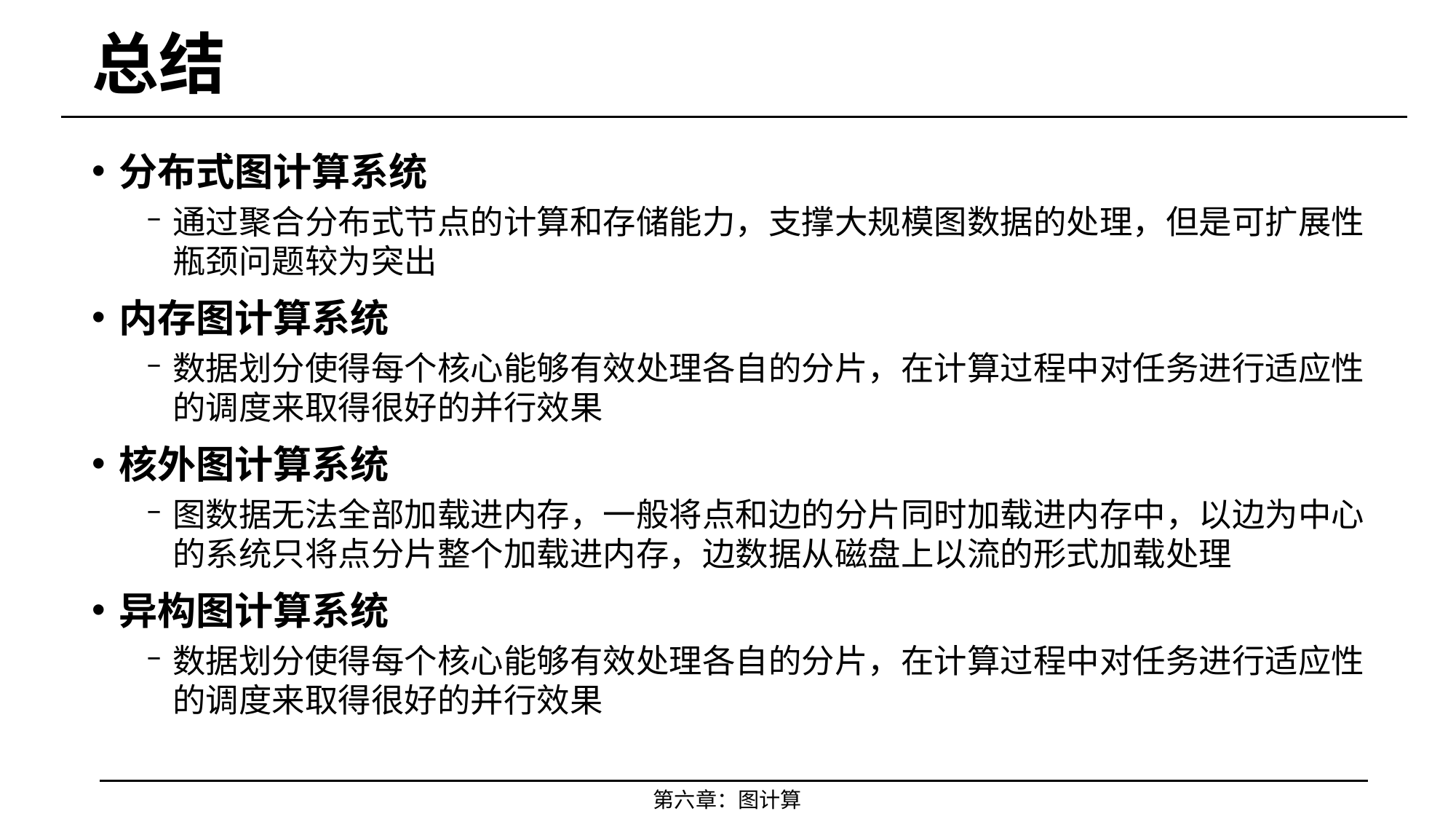

# 总结
分布式图计算系统
通过聚合分布式节点的计算和存储能力，支撑大规模图数据的处理，但是可扩展性瓶颈问题较为突出
内存图计算系统
数据划分使得每个核心能够有效处理各自的分片，在计算过程中对任务进行适应性的调度来取得很好的并行效果
核外图计算系统
图数据无法全部加载进内存，一般将点和边的分片同时加载进内存中，以边为中心的系统只将点分片整个加载进内存，边数据从磁盘上以流的形式加载处理
异构图计算系统
数据划分使得每个核心能够有效处理各自的分片，在计算过程中对任务进行适应性的调度来取得很好的并行效果